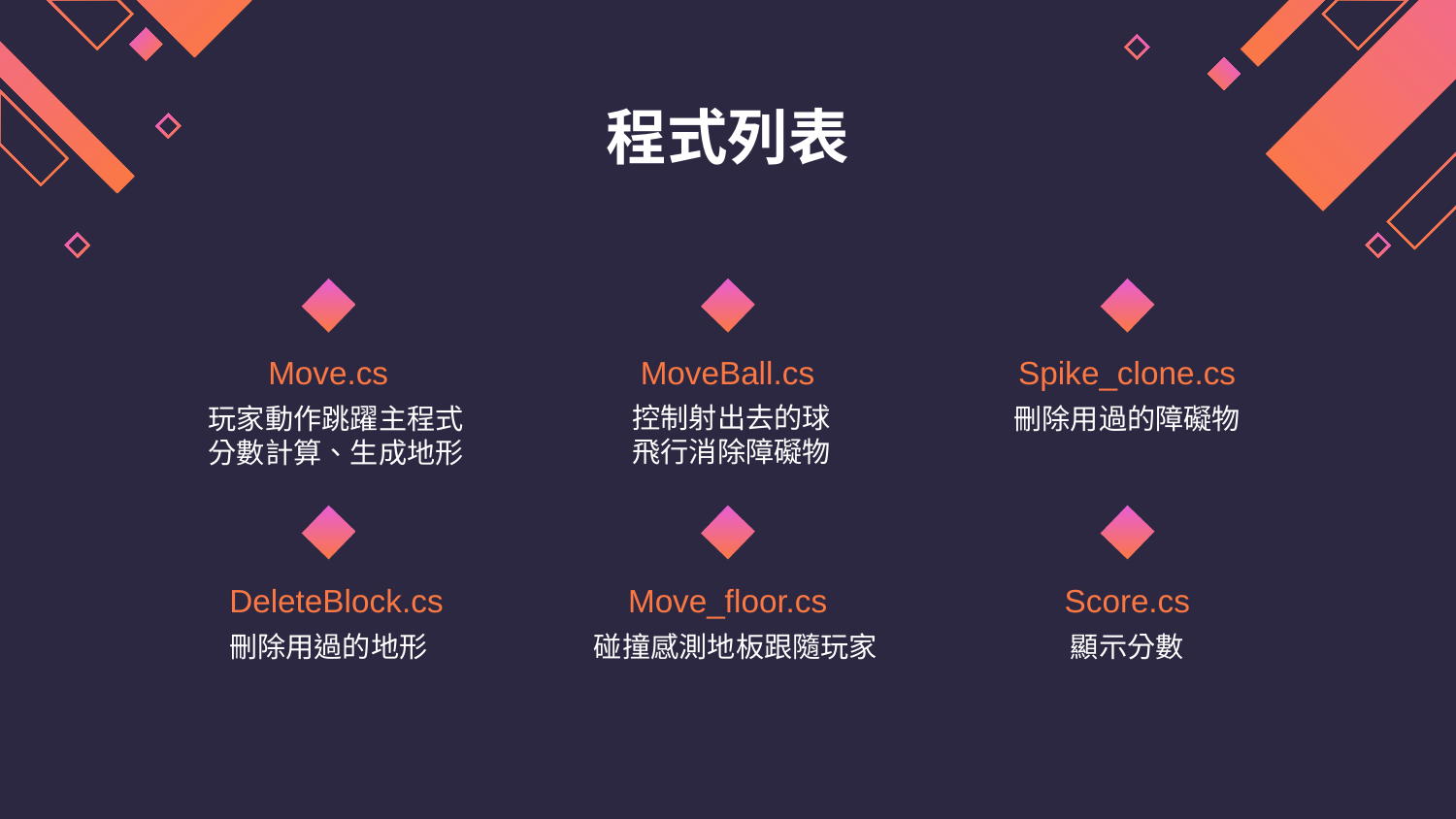

# 程式列表

Move.cs
MoveBall.cs
Spike_clone.cs
控制射出去的球
飛行消除障礙物
玩家動作跳躍主程式
分數計算、生成地形
刪除用過的障礙物

Move_floor.cs
DeleteBlock.cs
Score.cs
碰撞感測地板跟隨玩家
顯示分數
刪除用過的地形